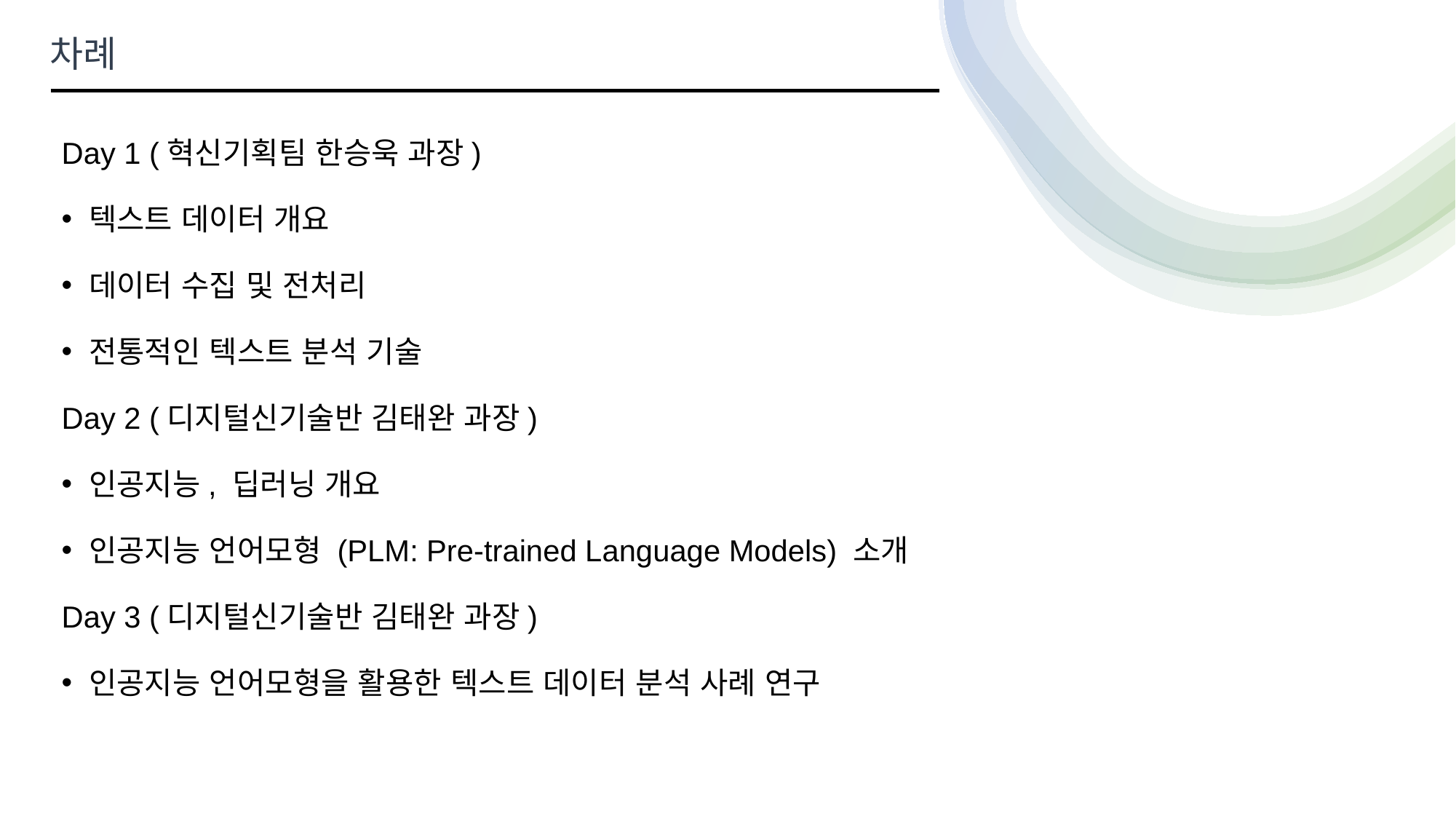

차례
Day 1 (혁신기획팀 한승욱 과장)
텍스트 데이터 개요
데이터 수집 및 전처리
전통적인 텍스트 분석 기술
Day 2 (디지털신기술반 김태완 과장)
인공지능, 딥러닝 개요
인공지능 언어모형 (PLM: Pre-trained Language Models) 소개
Day 3 (디지털신기술반 김태완 과장)
인공지능 언어모형을 활용한 텍스트 데이터 분석 사례 연구